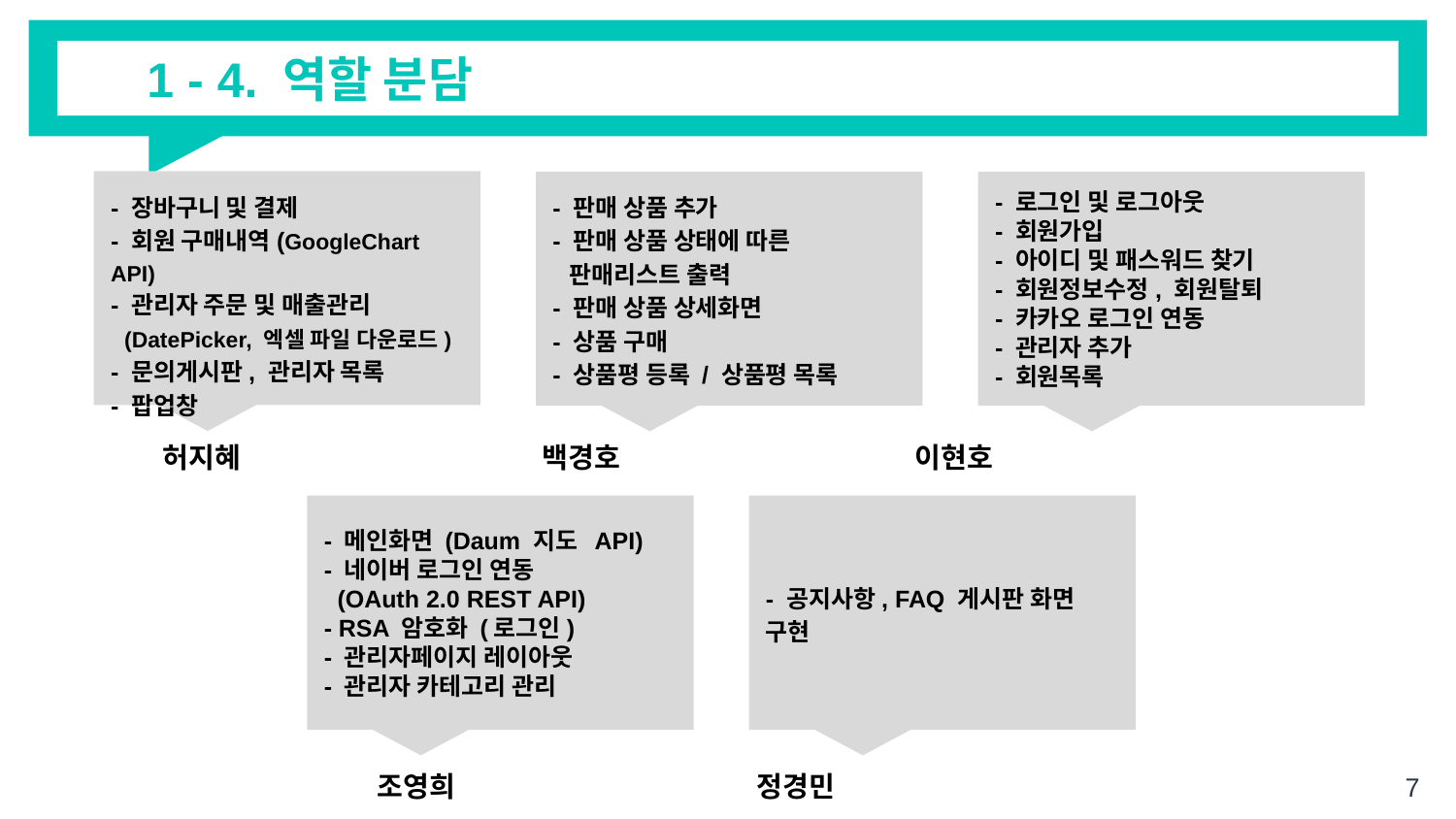

# 1 - 4. 역할 분담
- 판매 상품 추가
- 판매 상품 상태에 따른
  판매리스트 출력
- 판매 상품 상세화면
- 상품 구매
- 상품평 등록 / 상품평 목록

- 장바구니 및 결제
- 회원 구매내역(GoogleChart API)
- 관리자 주문 및 매출관리
  (DatePicker, 엑셀 파일 다운로드)
- 문의게시판, 관리자 목록
- 팝업창

- 로그인 및 로그아웃
- 회원가입
- 아이디 및 패스워드 찾기
- 회원정보수정, 회원탈퇴
- 카카오 로그인 연동
- 관리자 추가
- 회원목록
허지혜                                              백경호                                             이현호
- 메인화면 (Daum 지도  API)
- 네이버 로그인 연동
  (OAuth 2.0 REST API)
- RSA 암호화 (로그인)
- 관리자페이지 레이아웃
- 관리자 카테고리 관리
- 공지사항, FAQ 게시판 화면 구현
조영희                                              정경민
7